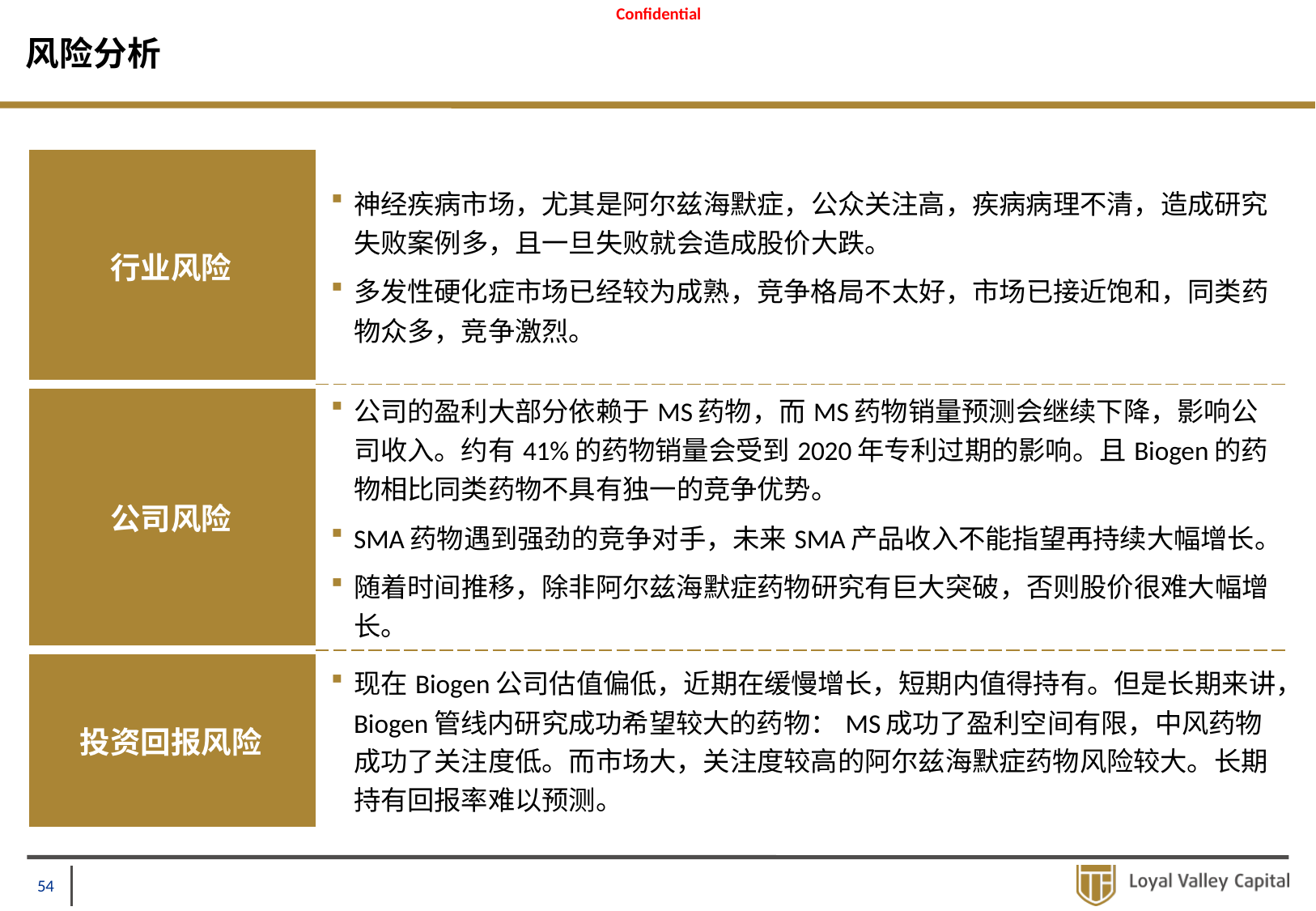

# 风险分析
| 行业风险 | 神经疾病市场，尤其是阿尔兹海默症，公众关注高，疾病病理不清，造成研究失败案例多，且一旦失败就会造成股价大跌。 多发性硬化症市场已经较为成熟，竞争格局不太好，市场已接近饱和，同类药物众多，竞争激烈。 |
| --- | --- |
| 公司风险 | 公司的盈利大部分依赖于MS药物，而MS药物销量预测会继续下降，影响公司收入。约有41%的药物销量会受到2020年专利过期的影响。且Biogen的药物相比同类药物不具有独一的竞争优势。 SMA药物遇到强劲的竞争对手，未来SMA产品收入不能指望再持续大幅增长。 随着时间推移，除非阿尔兹海默症药物研究有巨大突破，否则股价很难大幅增长。 |
| 投资回报风险 | 现在Biogen公司估值偏低，近期在缓慢增长，短期内值得持有。但是长期来讲，Biogen管线内研究成功希望较大的药物：MS成功了盈利空间有限，中风药物成功了关注度低。而市场大，关注度较高的阿尔兹海默症药物风险较大。长期持有回报率难以预测。 |